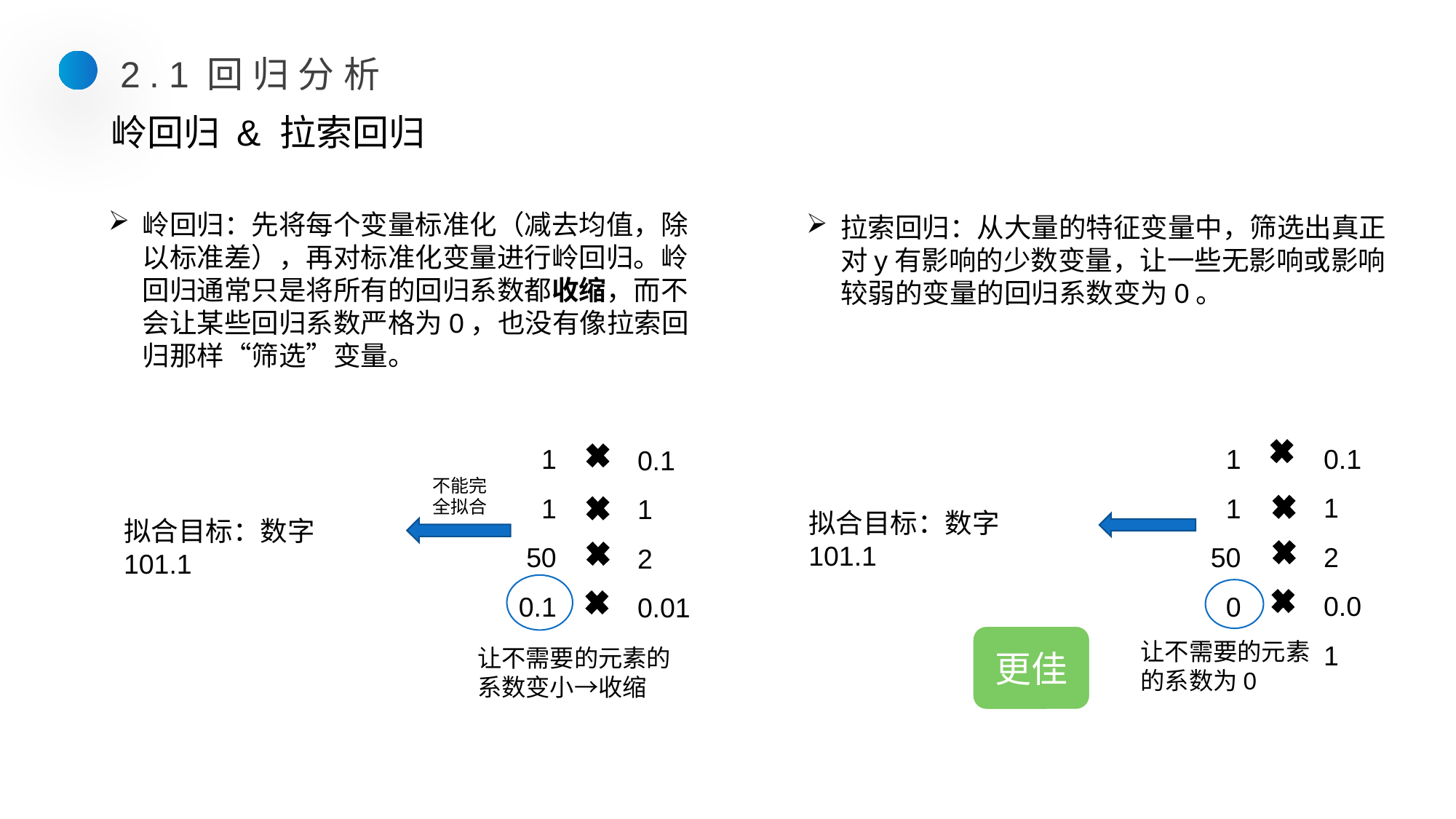

2.1回归分析

# 岭回归 & 拉索回归
岭回归：先将每个变量标准化（减去均值，除以标准差），再对标准化变量进行岭回归。岭回归通常只是将所有的回归系数都收缩，而不会让某些回归系数严格为0，也没有像拉索回归那样“筛选”变量。
拉索回归：从大量的特征变量中，筛选出真正对y有影响的少数变量，让一些无影响或影响较弱的变量的回归系数变为0。
1
1
50
0

0.1
1
2
0.01

1
1
50
0.1
0.1
1
2
0.01

不能完全拟合

拟合目标：数字101.1
拟合目标：数字101.1

更佳
让不需要的元素的系数为0
让不需要的元素的系数变小→收缩